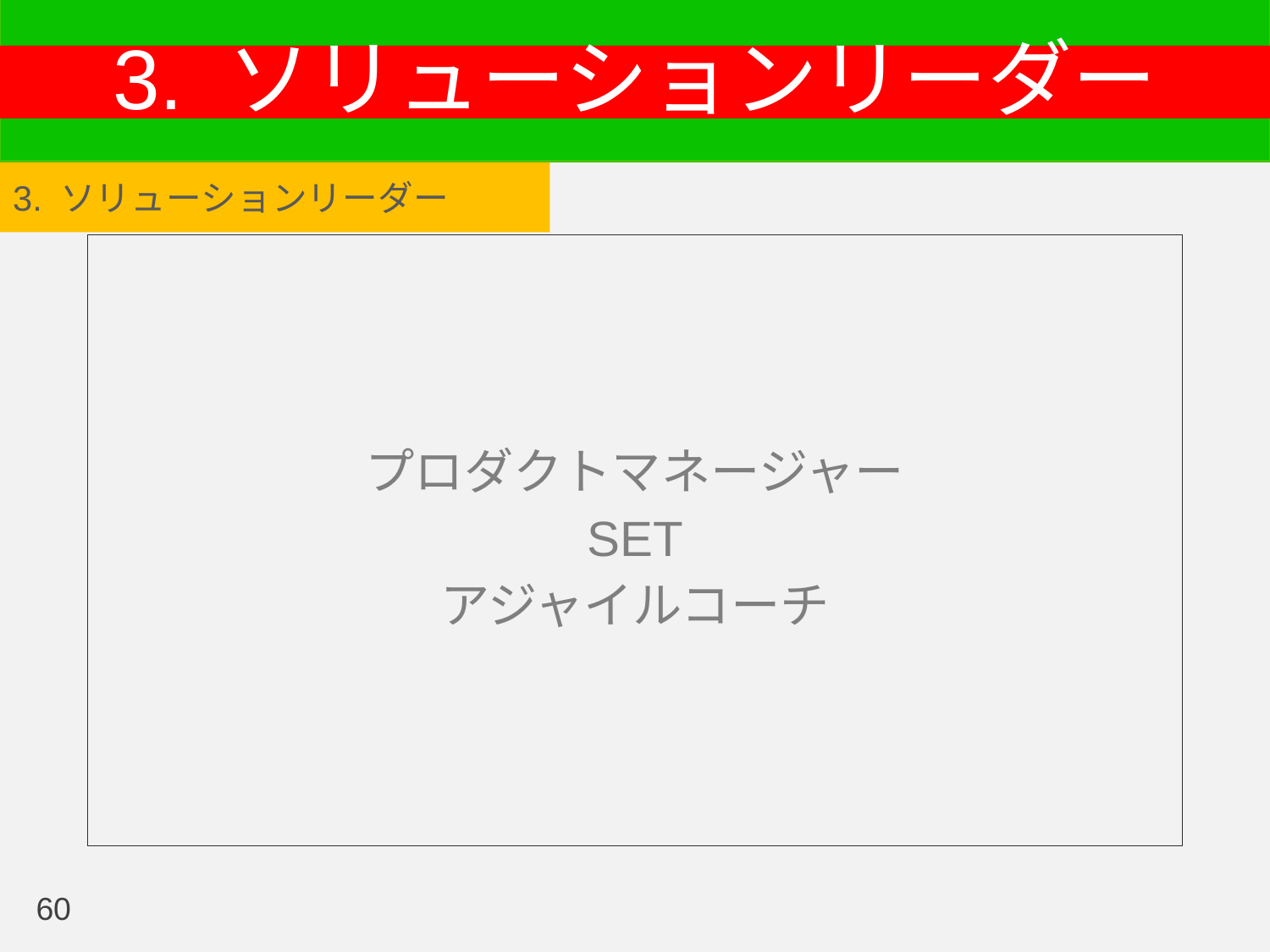

# 3. ソリューションリーダー
3. ソリューションリーダー
プロダクトマネージャー
SET
アジャイルコーチ
60